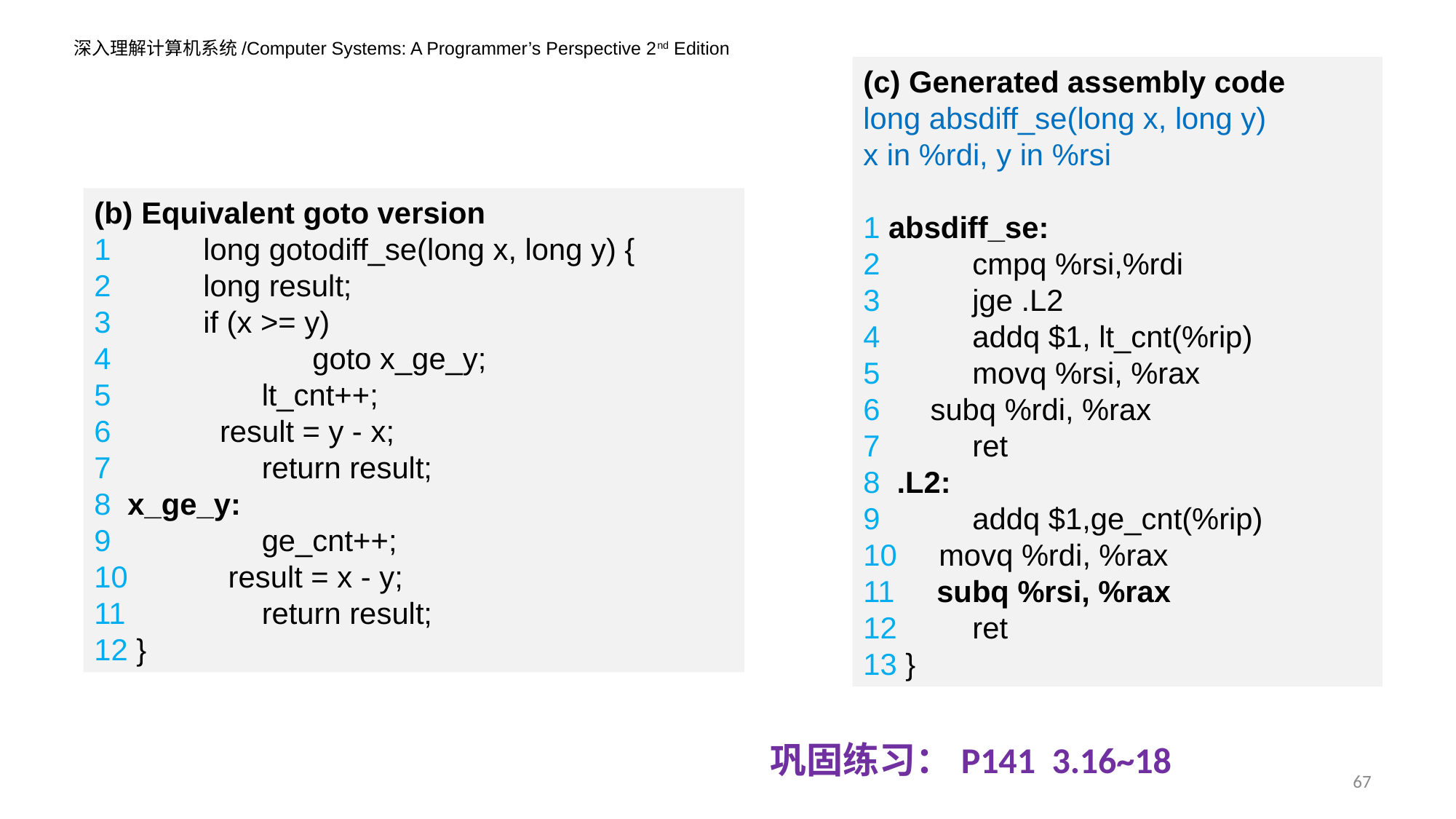

(c) Generated assembly code
long absdiff_se(long x, long y)
x in %rdi, y in %rsi

1 absdiff_se:
2 	cmpq %rsi,%rdi
3 	jge .L2
4 	addq $1, lt_cnt(%rip)
5 	movq %rsi, %rax
6      subq %rdi, %rax
7 	ret
8  .L2:
9 	addq $1,ge_cnt(%rip)
10     movq %rdi, %rax
11     subq %rsi, %rax
12 	ret
13 }
(b) Equivalent goto version
1 	long gotodiff_se(long x, long y) {
2 	long result;
3 	if (x >= y)
4 		goto x_ge_y;
5 	       lt_cnt++;
6             result = y - x;
7 	       return result;
8  x_ge_y:
9 	       ge_cnt++;
10            result = x - y;
11 	       return result;
12 }
巩固练习：P141  3.16~18
67